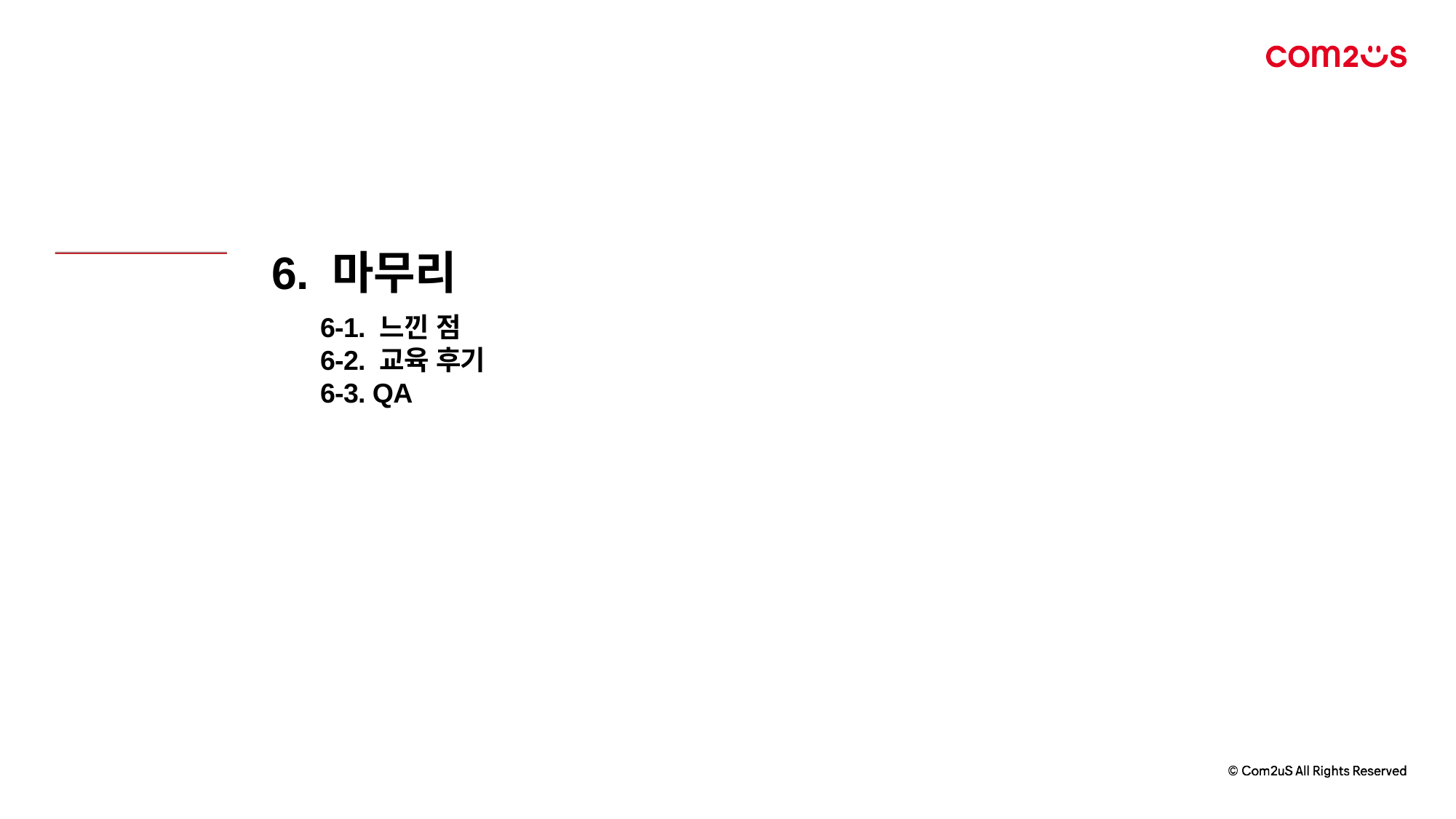

6. 마무리
6-1. 느낀 점
6-2. 교육 후기
6-3. QA